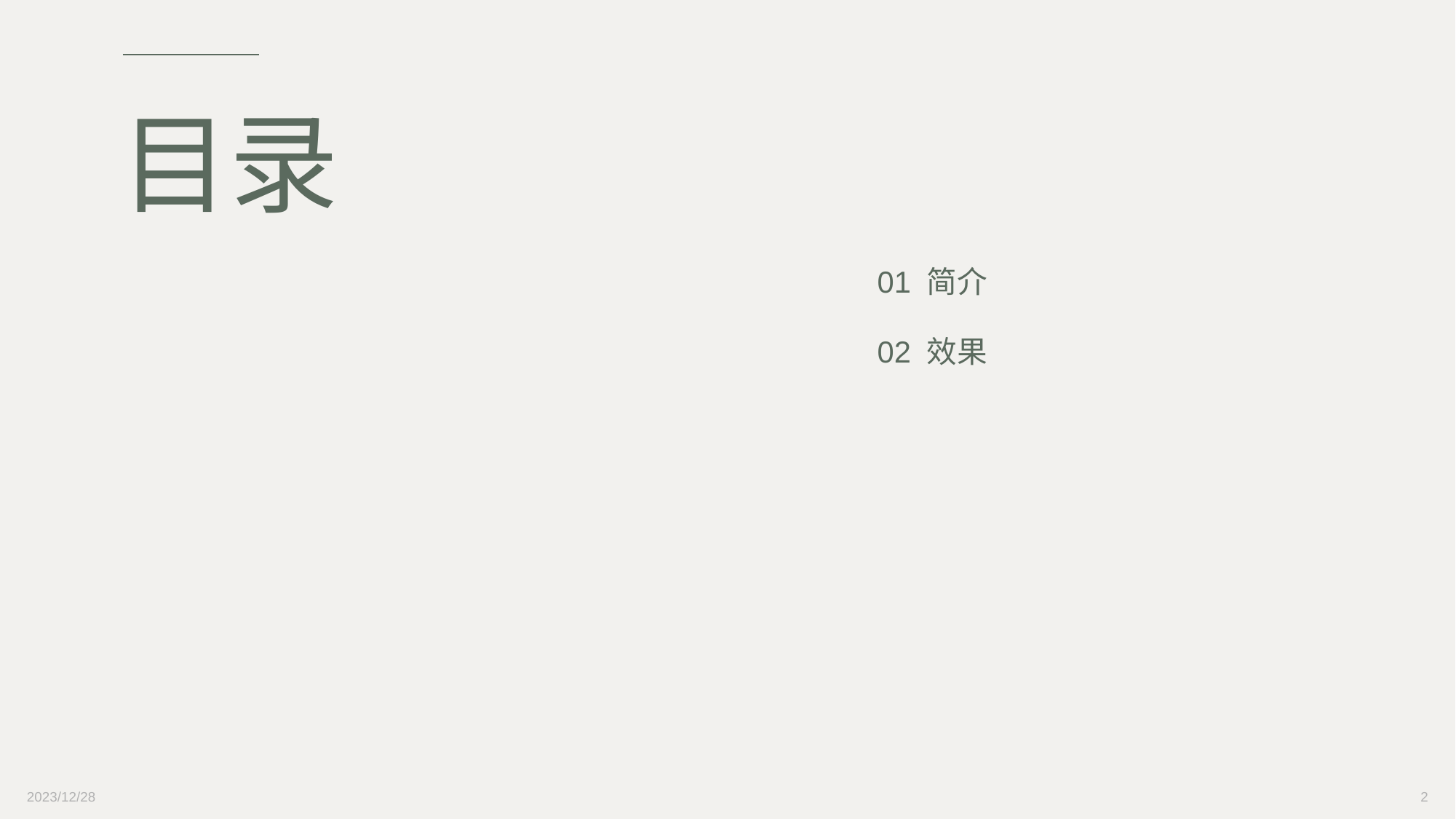

# 目录
01 简介
02 效果
2023/12/28
2